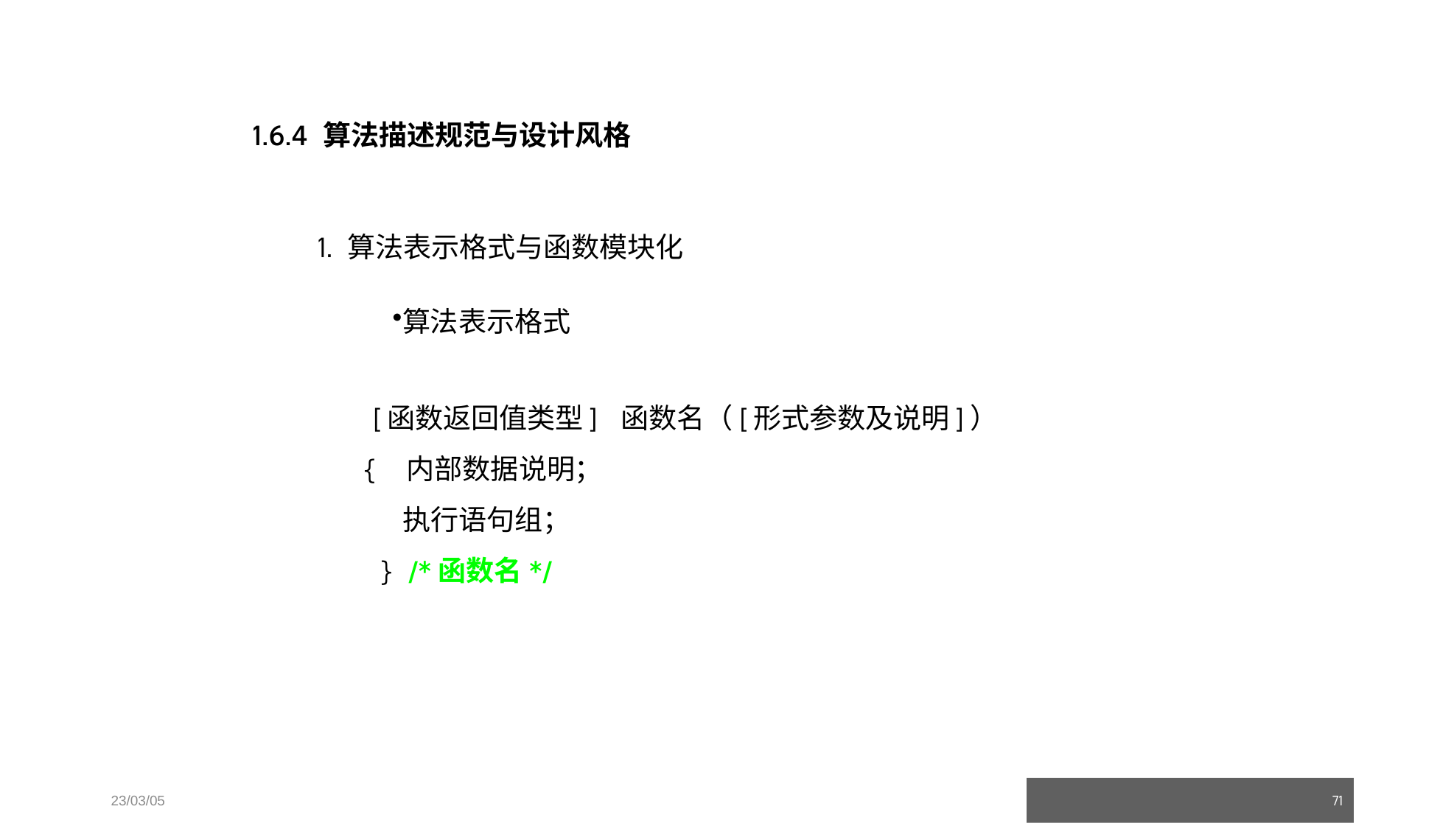

1.6.4 算法描述规范与设计风格
1. 算法表示格式与函数模块化
算法表示格式
 [函数返回值类型]  函数名（[形式参数及说明]）
{   内部数据说明；
     执行语句组；
  }  /*函数名*/
23/03/05
71